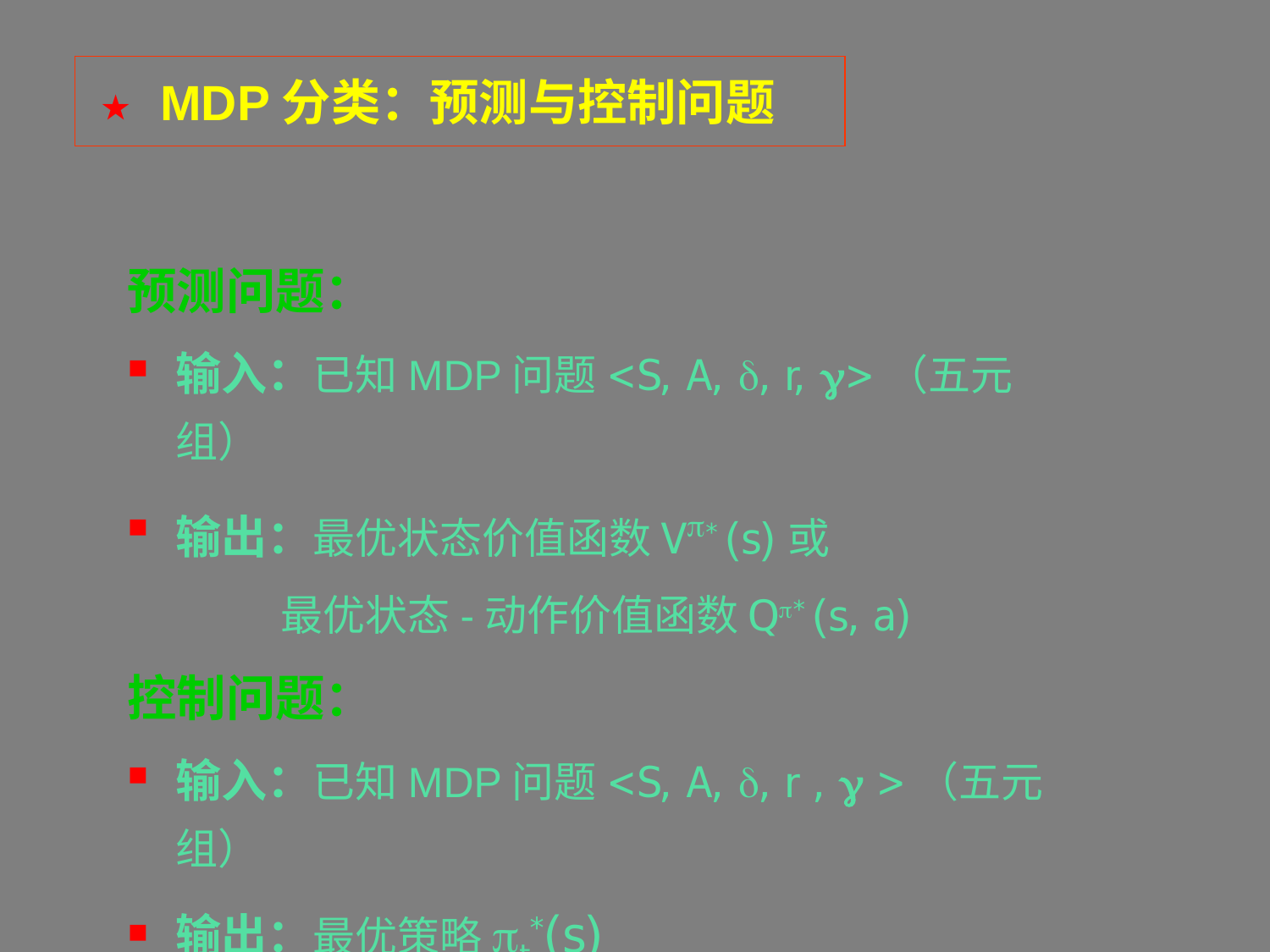

★ MDP分类：预测与控制问题
预测问题：
输入：已知MDP问题<S, A, δ, r, γ>（五元组）
输出：最优状态价值函数Vπ* (s)或
               最优状态-动作价值函数Qπ* (s, a)
控制问题：
输入：已知MDP问题<S, A, δ, r , γ >（五元组）
输出：最优策略πt*(s)